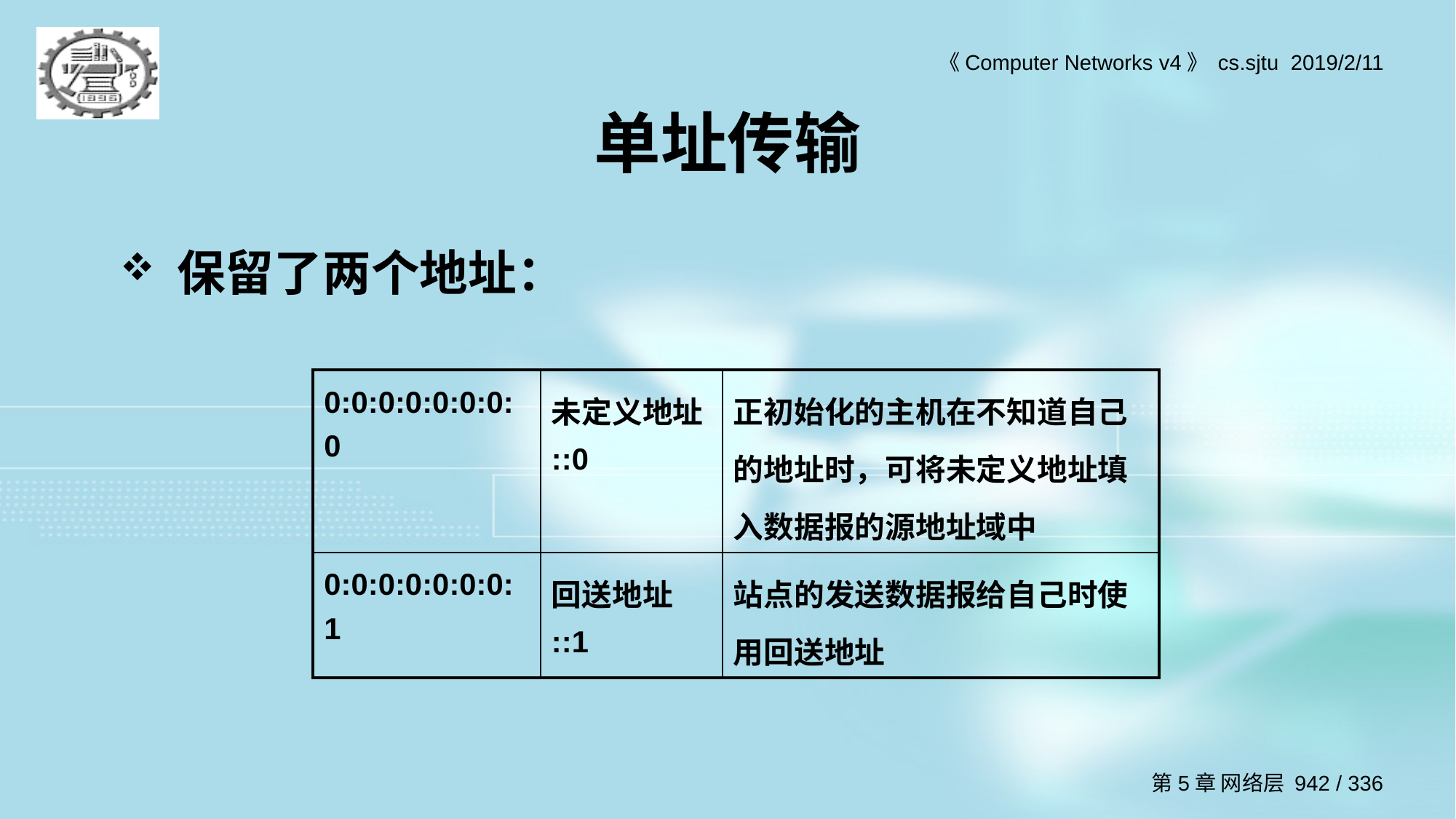

# 单址传输
保留了两个地址：

| 0:0:0:0:0:0:0:0 | 未定义地址 ::0 | 正初始化的主机在不知道自己的地址时，可将未定义地址填入数据报的源地址域中 |
| --- | --- | --- |
| 0:0:0:0:0:0:0:1 | 回送地址 ::1 | 站点的发送数据报给自己时使用回送地址 |